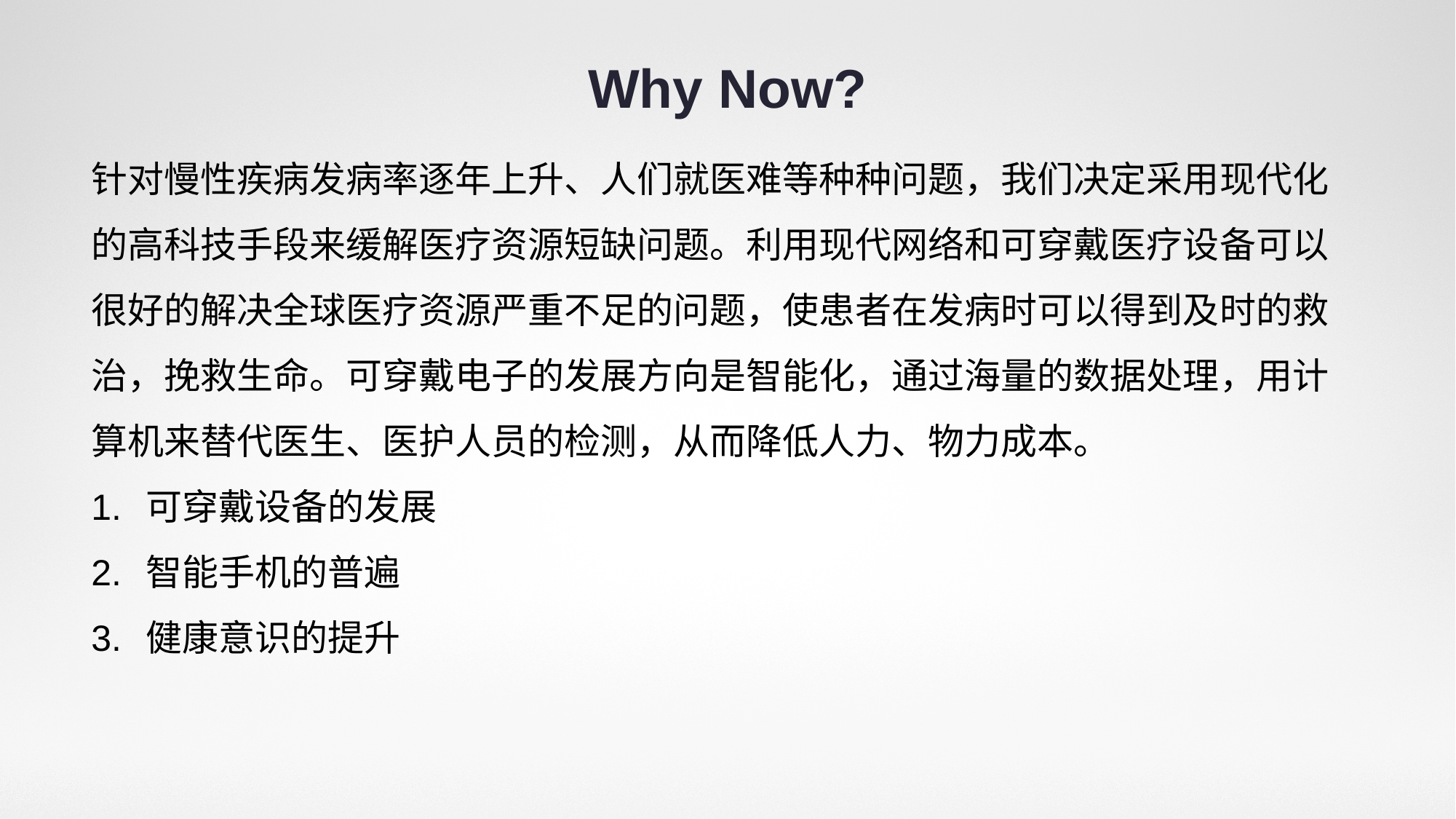

Why Now?
针对慢性疾病发病率逐年上升、人们就医难等种种问题，我们决定采用现代化的高科技手段来缓解医疗资源短缺问题。利用现代网络和可穿戴医疗设备可以很好的解决全球医疗资源严重不足的问题，使患者在发病时可以得到及时的救治，挽救生命。可穿戴电子的发展方向是智能化，通过海量的数据处理，用计算机来替代医生、医护人员的检测，从而降低人力、物力成本。
可穿戴设备的发展
智能手机的普遍
健康意识的提升